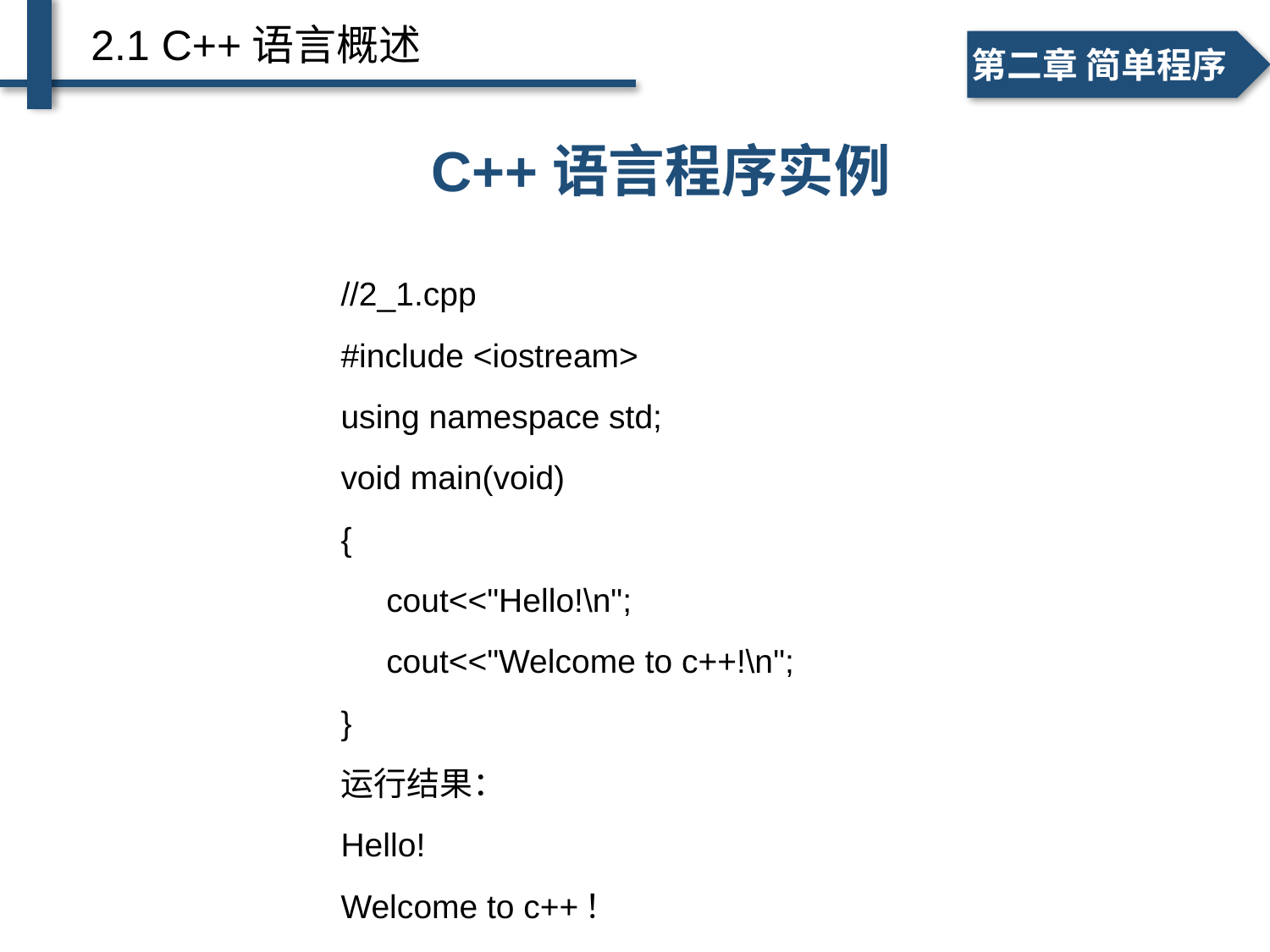

2.1 C++语言概述
一、个人简介
二、学术成绩

第二章 简单程序

C++语言程序实例
//2_1.cpp
#include <iostream>
using namespace std;
void main(void)
{
     cout<<"Hello!\n";
     cout<<"Welcome to c++!\n";
}
运行结果：
Hello!
Welcome to c++！
82